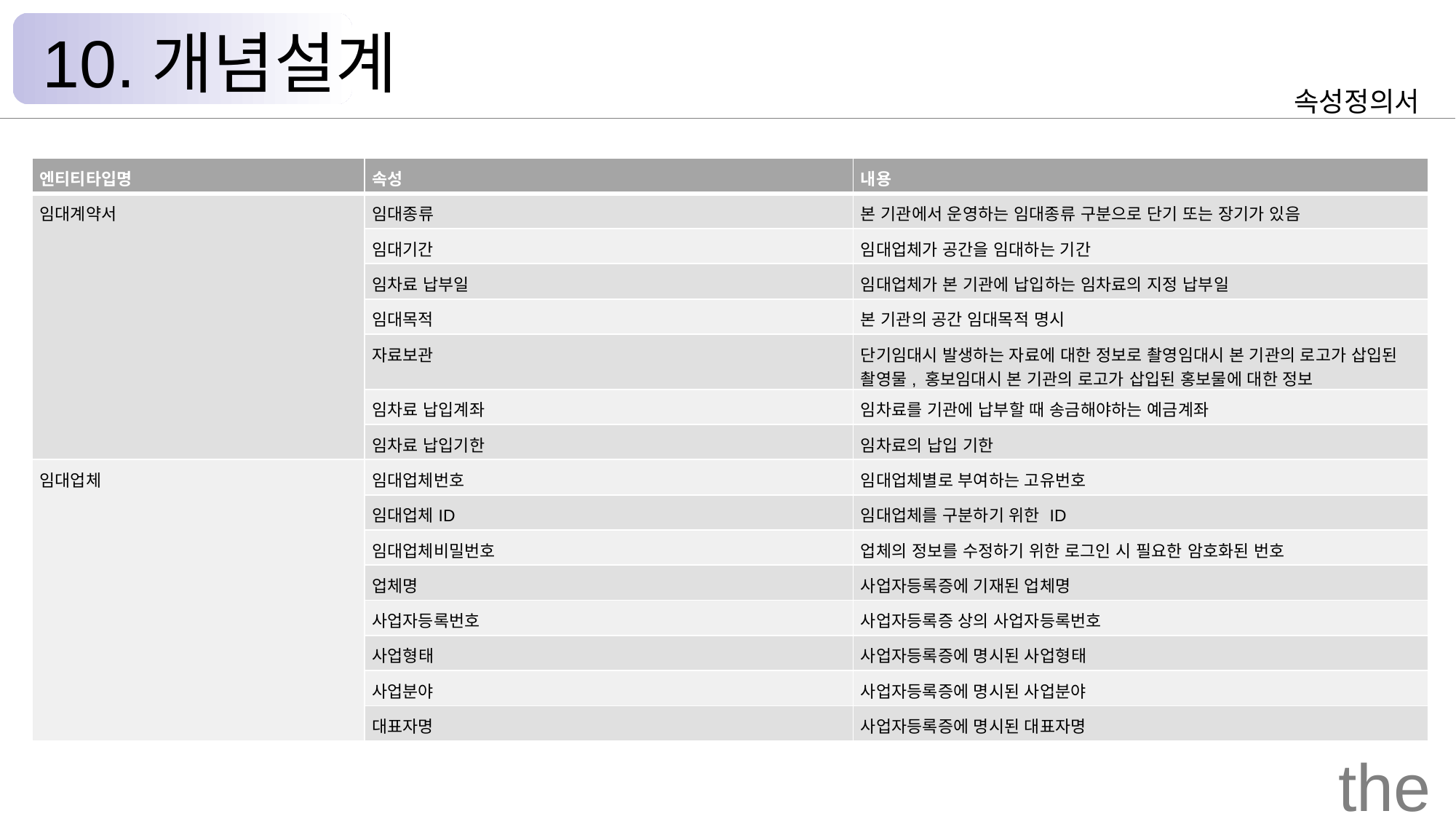

10.개념설계

속성정의서
| 엔티티타입명 | 속성 | 내용 |
| --- | --- | --- |
| 임대계약서 | 임대종류 | 본 기관에서 운영하는 임대종류 구분으로 단기 또는 장기가 있음 |
|  | 임대기간 | 임대업체가 공간을 임대하는 기간 |
|  | 임차료 납부일 | 임대업체가 본 기관에 납입하는 임차료의 지정 납부일 |
|  | 임대목적 | 본 기관의 공간 임대목적 명시 |
|  | 자료보관 | 단기임대시 발생하는 자료에 대한 정보로 촬영임대시 본 기관의 로고가 삽입된 촬영물, 홍보임대시 본 기관의 로고가 삽입된 홍보물에 대한 정보 |
|  | 임차료 납입계좌 | 임차료를 기관에 납부할 때 송금해야하는 예금계좌 |
|  | 임차료 납입기한 | 임차료의 납입 기한 |
| 임대업체 | 임대업체번호 | 임대업체별로 부여하는 고유번호 |
|  | 임대업체ID | 임대업체를 구분하기 위한 ID |
|  | 임대업체비밀번호 | 업체의 정보를 수정하기 위한 로그인 시 필요한 암호화된 번호 |
|  | 업체명 | 사업자등록증에 기재된 업체명 |
|  | 사업자등록번호 | 사업자등록증 상의 사업자등록번호 |
|  | 사업형태 | 사업자등록증에 명시된 사업형태 |
|  | 사업분야 | 사업자등록증에 명시된 사업분야 |
|  | 대표자명 | 사업자등록증에 명시된 대표자명 |
the Palace